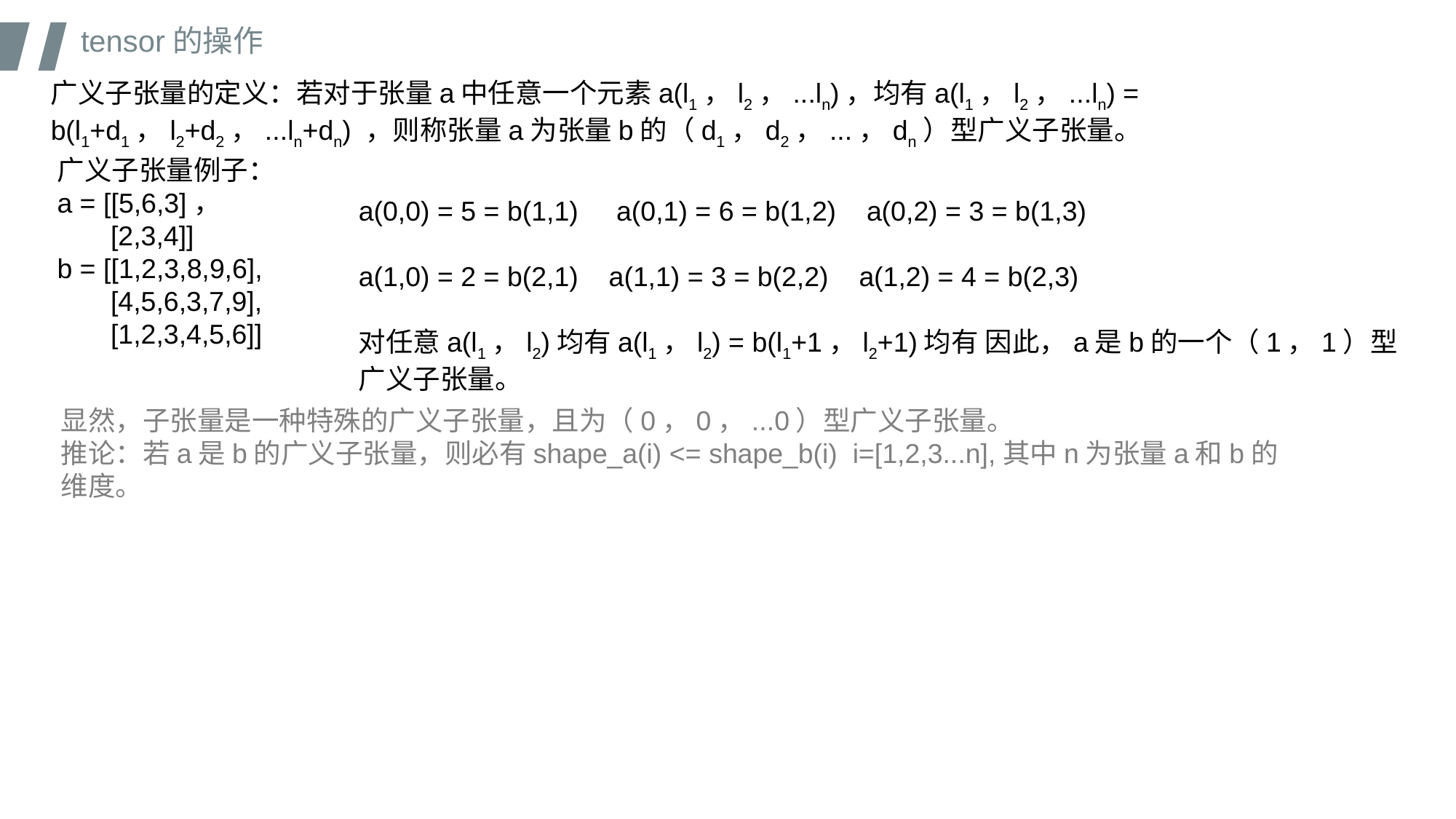

tensor的操作

广义子张量的定义：若对于张量a中任意一个元素a(l1，l2，...ln)，均有a(l1，l2，...ln) = b(l1+d1，l2+d2，...ln+dn) ，则称张量a为张量b的（d1，d2，...，dn）型广义子张量。
广义子张量例子：
a = [[5,6,3]，
       [2,3,4]]
b = [[1,2,3,8,9,6],
       [4,5,6,3,7,9],
       [1,2,3,4,5,6]]
a(0,0) = 5 = b(1,1)     a(0,1) = 6 = b(1,2)    a(0,2) = 3 = b(1,3)

a(1,0) = 2 = b(2,1)    a(1,1) = 3 = b(2,2)    a(1,2) = 4 = b(2,3)

对任意a(l1，l2)均有a(l1，l2) = b(l1+1，l2+1)均有 因此，a是b的一个（1，1）型广义子张量。
显然，子张量是一种特殊的广义子张量，且为（0，0，...0）型广义子张量。
推论：若a是b的广义子张量，则必有shape_a(i) <= shape_b(i)  i=[1,2,3...n],其中n为张量a和b的维度。